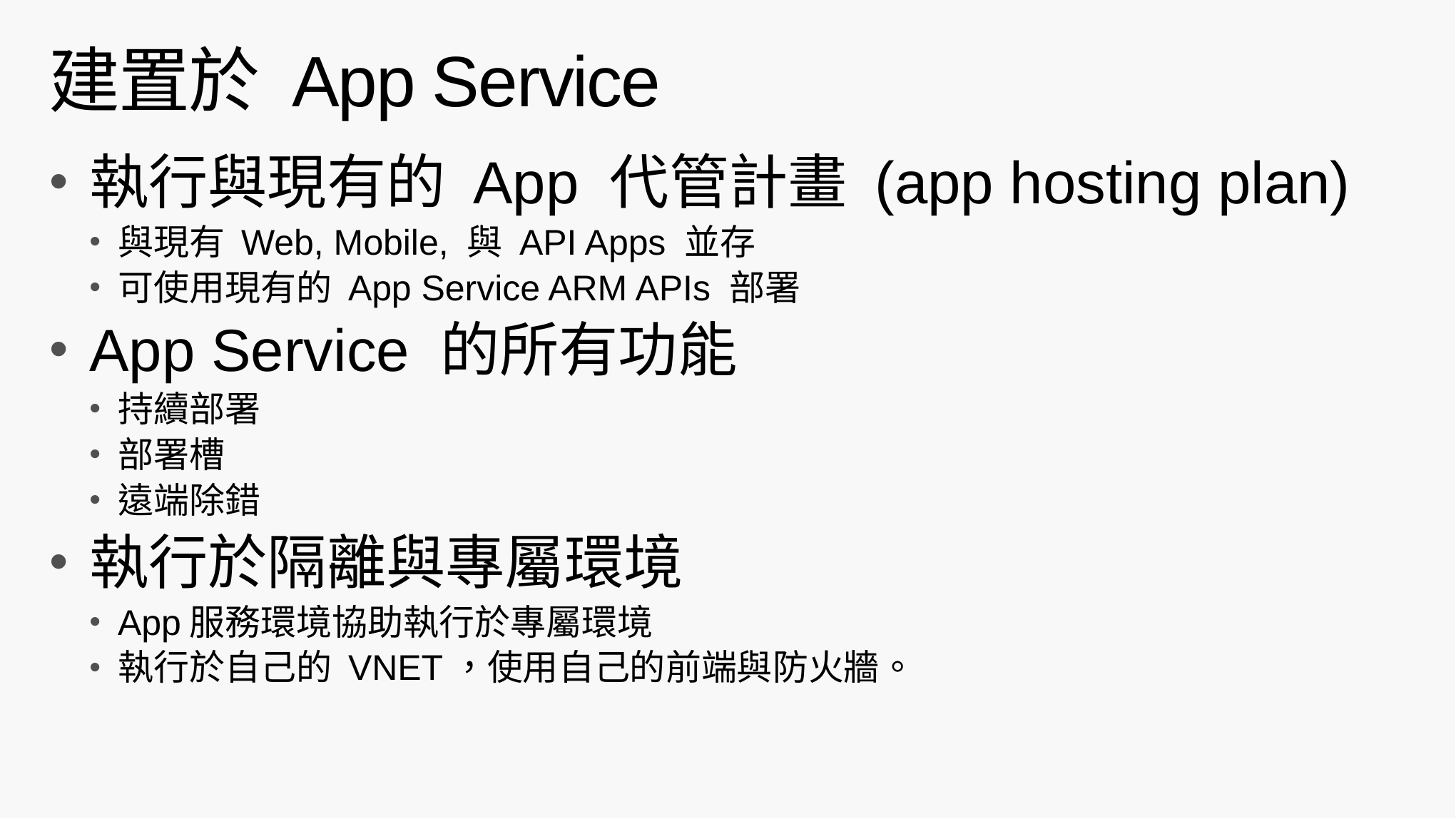

# 建置於 App Service
執行與現有的 App 代管計畫 (app hosting plan)
與現有 Web, Mobile, 與 API Apps 並存
可使用現有的 App Service ARM APIs 部署
App Service 的所有功能
持續部署
部署槽
遠端除錯
執行於隔離與專屬環境
App服務環境協助執行於專屬環境
執行於自己的 VNET，使用自己的前端與防火牆。